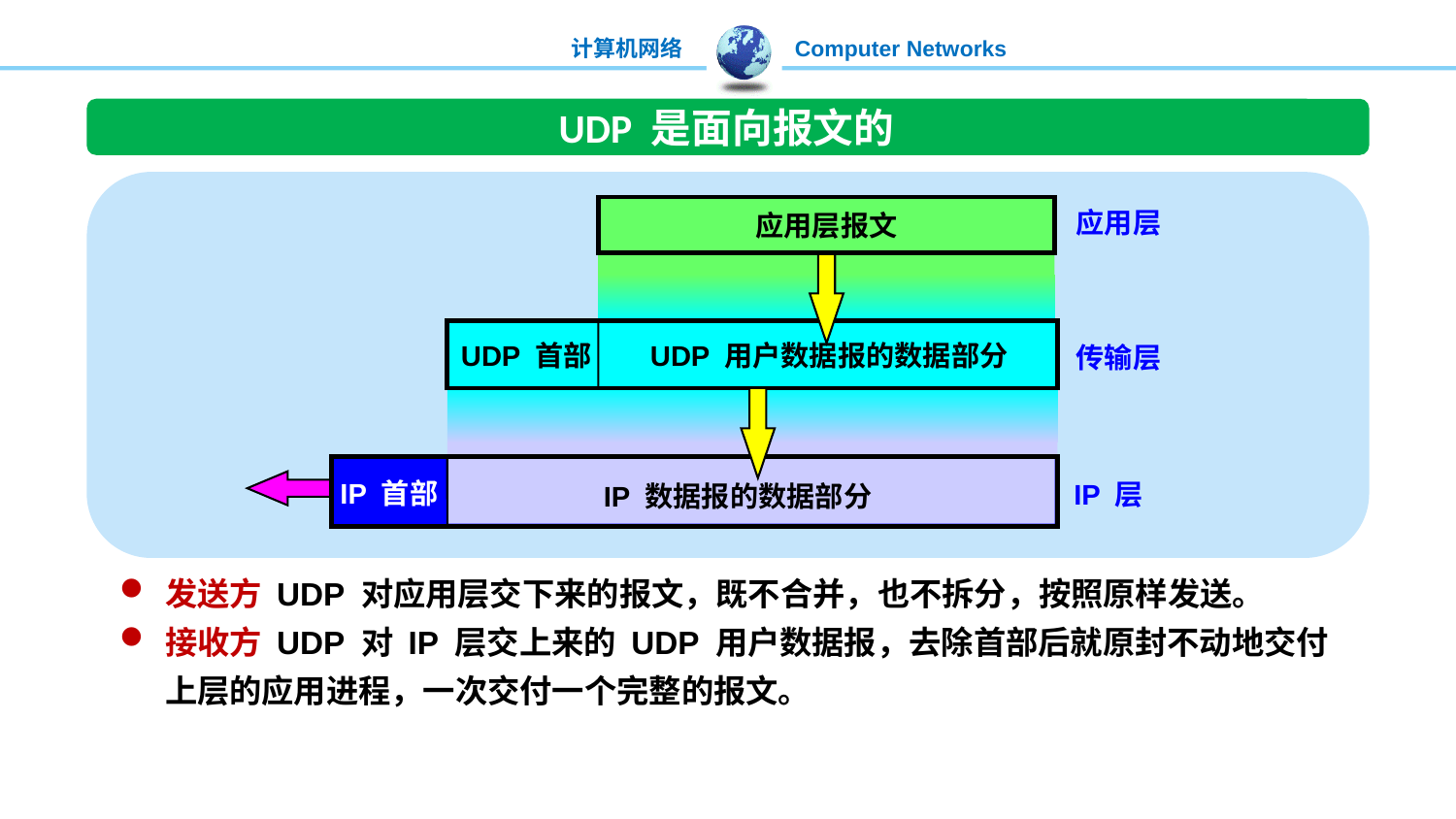

UDP 是面向报文的

应用层报文
应用层

UDP 首部
UDP 用户数据报的数据部分
传输层

IP 首部
IP 层

IP 数据报的数据部分
发送方 UDP 对应用层交下来的报文，既不合并，也不拆分，按照原样发送。
接收方 UDP 对 IP 层交上来的 UDP 用户数据报，去除首部后就原封不动地交付上层的应用进程，一次交付一个完整的报文。